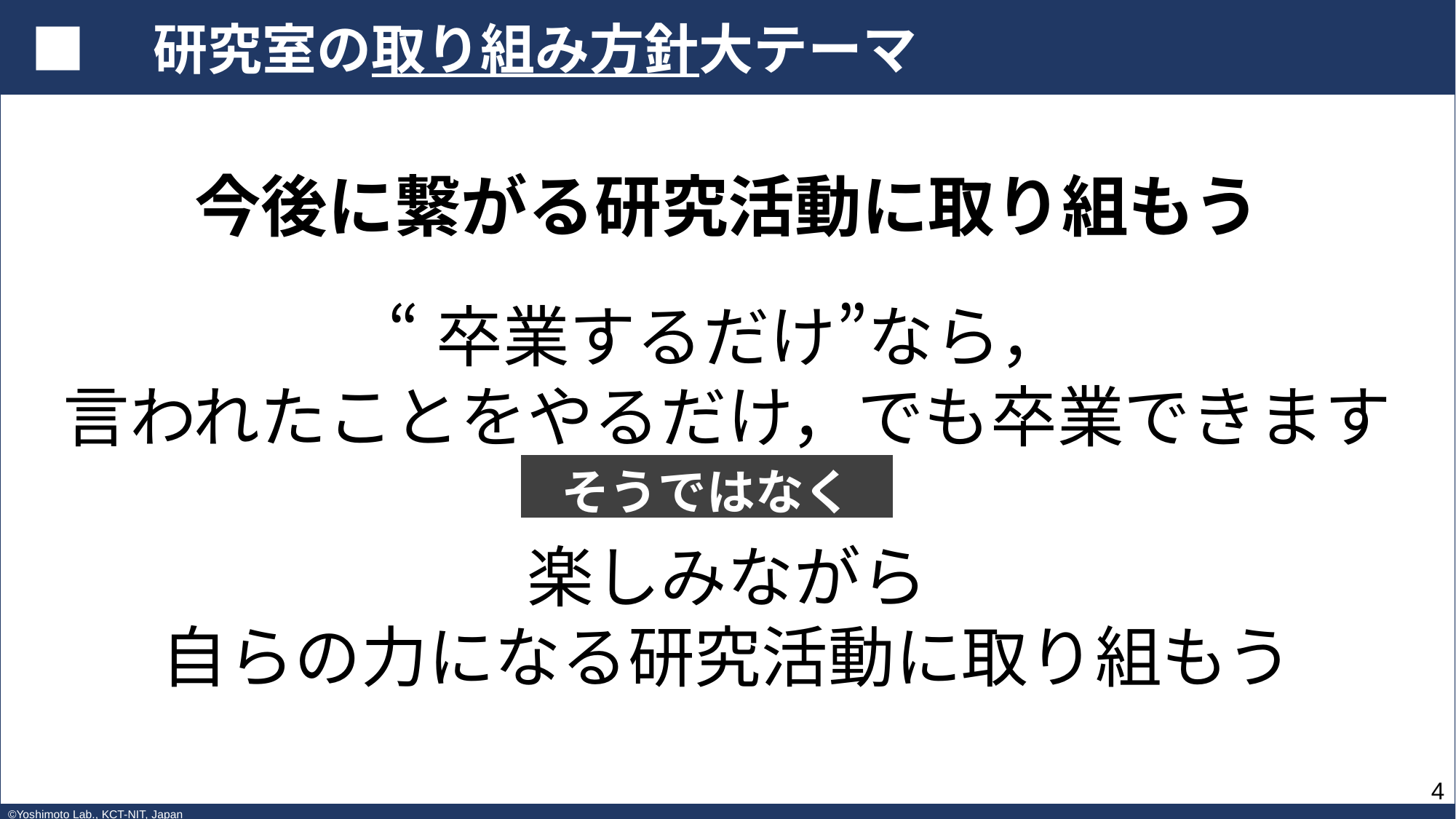

# ■　研究室の取り組み方針大テーマ
今後に繋がる研究活動に取り組もう
“卒業するだけ”なら，
言われたことをやるだけ，でも卒業できます

楽しみながら
自らの力になる研究活動に取り組もう
そうではなく
4